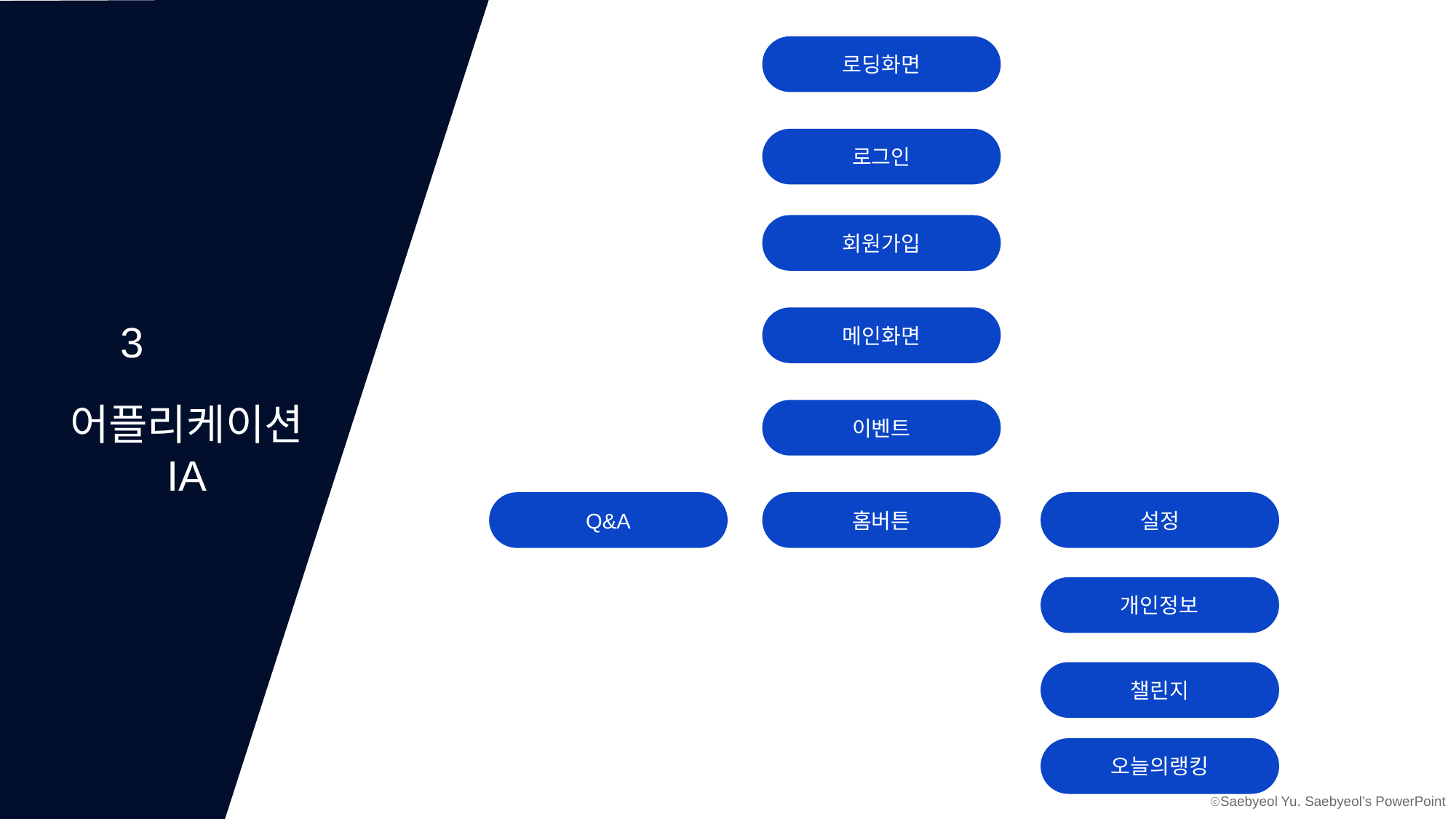

3
어플리케이션
IA
로딩화면
로그인
회원가입
메인화면
이벤트
Q&A
홈버튼
설정
개인정보
챌린지
오늘의랭킹